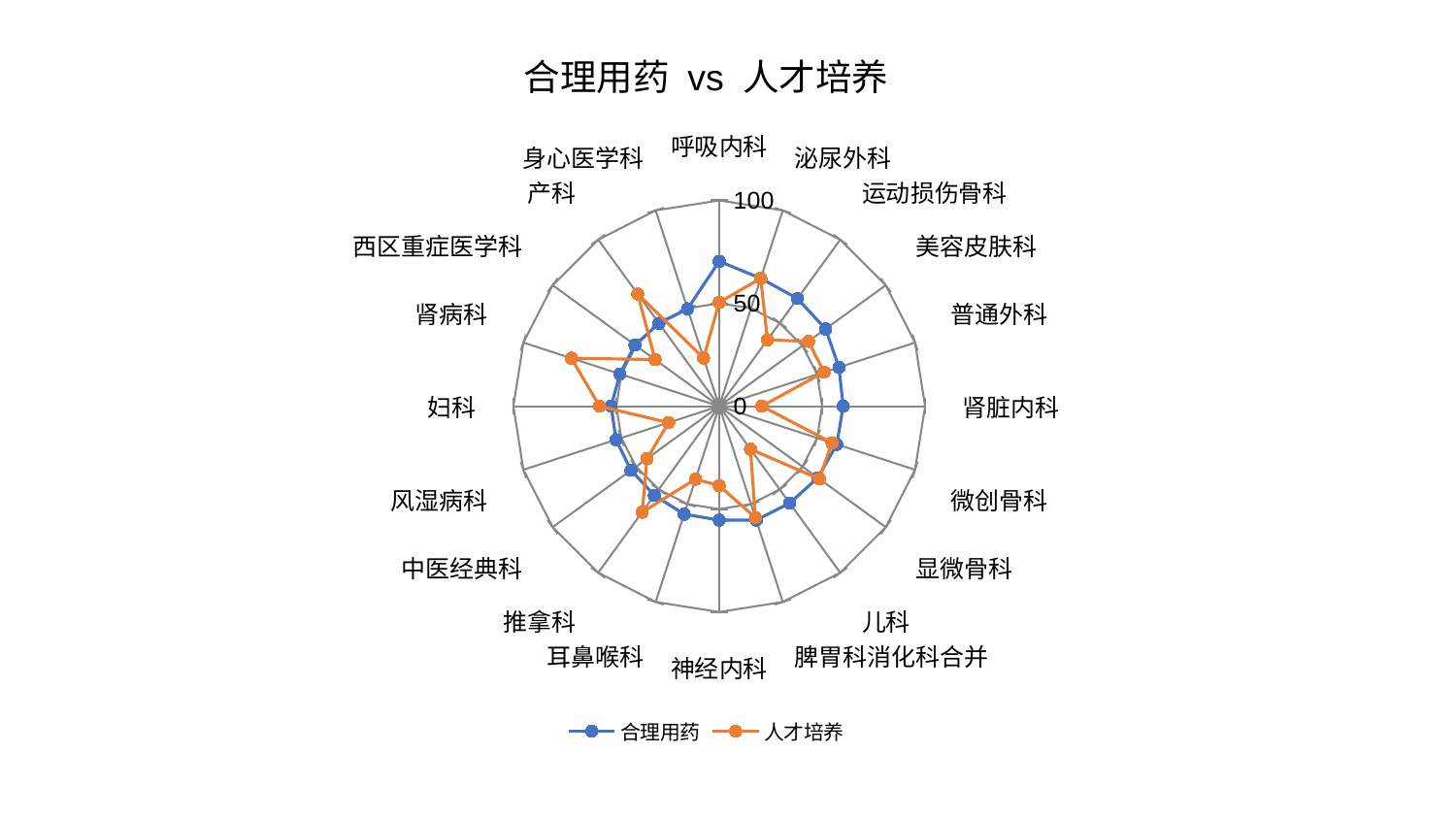

### Chart: 合理用药 vs 人才培养

| Category | 合理用药 | 人才培养 |
|---|---|---|
| 呼吸内科 | 70.39995189874375 | 50.44848438085652 |
| 泌尿外科 | 65.331000528944 | 65.29946907657724 |
| 运动损伤骨科 | 64.62614760711159 | 39.84146903869446 |
| 美容皮肤科 | 63.86985346157741 | 53.57780181573426 |
| 普通外科 | 61.12753090332298 | 53.54268565101976 |
| 肾脏内科 | 60.23074437603978 | 20.674816416062296 |
| 微创骨科 | 60.05357137392282 | 57.55171141744241 |
| 显微骨科 | 59.20423289293852 | 60.146203379238976 |
| 儿科 | 58.256711012788095 | 25.848125711776778 |
| 脾胃科消化科合并 | 58.19508136675486 | 56.92219890841457 |
| 神经内科 | 55.34681221707413 | 38.63975378402139 |
| 耳鼻喉科 | 55.177457349308156 | 37.282208922365406 |
| 推拿科 | 53.58476174164801 | 63.654285720355354 |
| 中医经典科 | 52.991415673234094 | 43.370372045114486 |
| 风湿病科 | 52.742657615701646 | 25.875525900496154 |
| 妇科 | 52.5208143782802 | 58.13871275783331 |
| 肾病科 | 50.72357209962596 | 75.50771437373781 |
| 西区重症医学科 | 50.61166503040873 | 38.5201449756671 |
| 产科 | 49.769520420039036 | 67.36976872866934 |
| 身心医学科 | 49.75184596335179 | 24.61287420044609 |
57